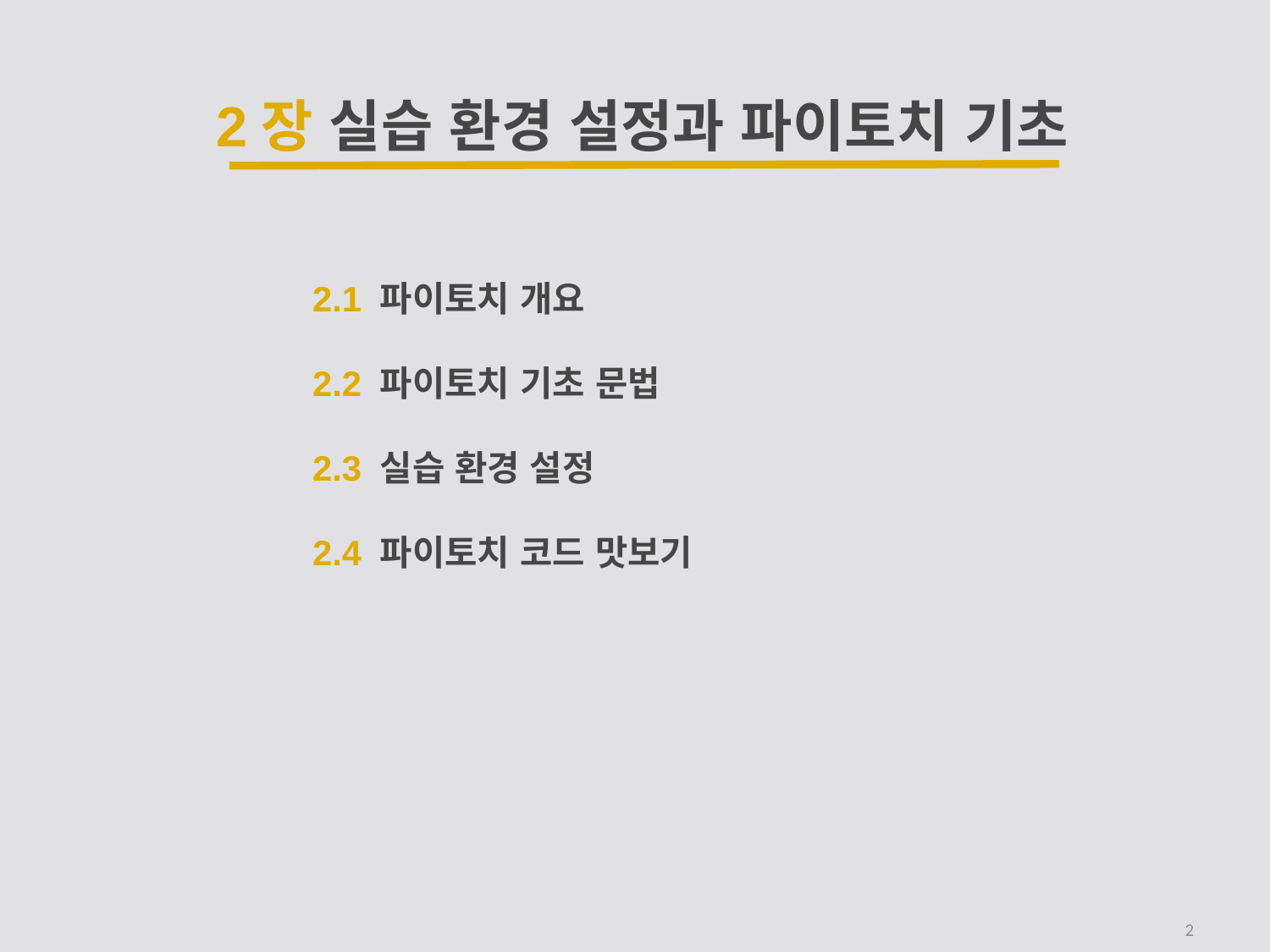

2장 실습 환경 설정과 파이토치 기초
2.1 파이토치 개요
2.2 파이토치 기초 문법
2.3 실습 환경 설정
2.4 파이토치 코드 맛보기
2